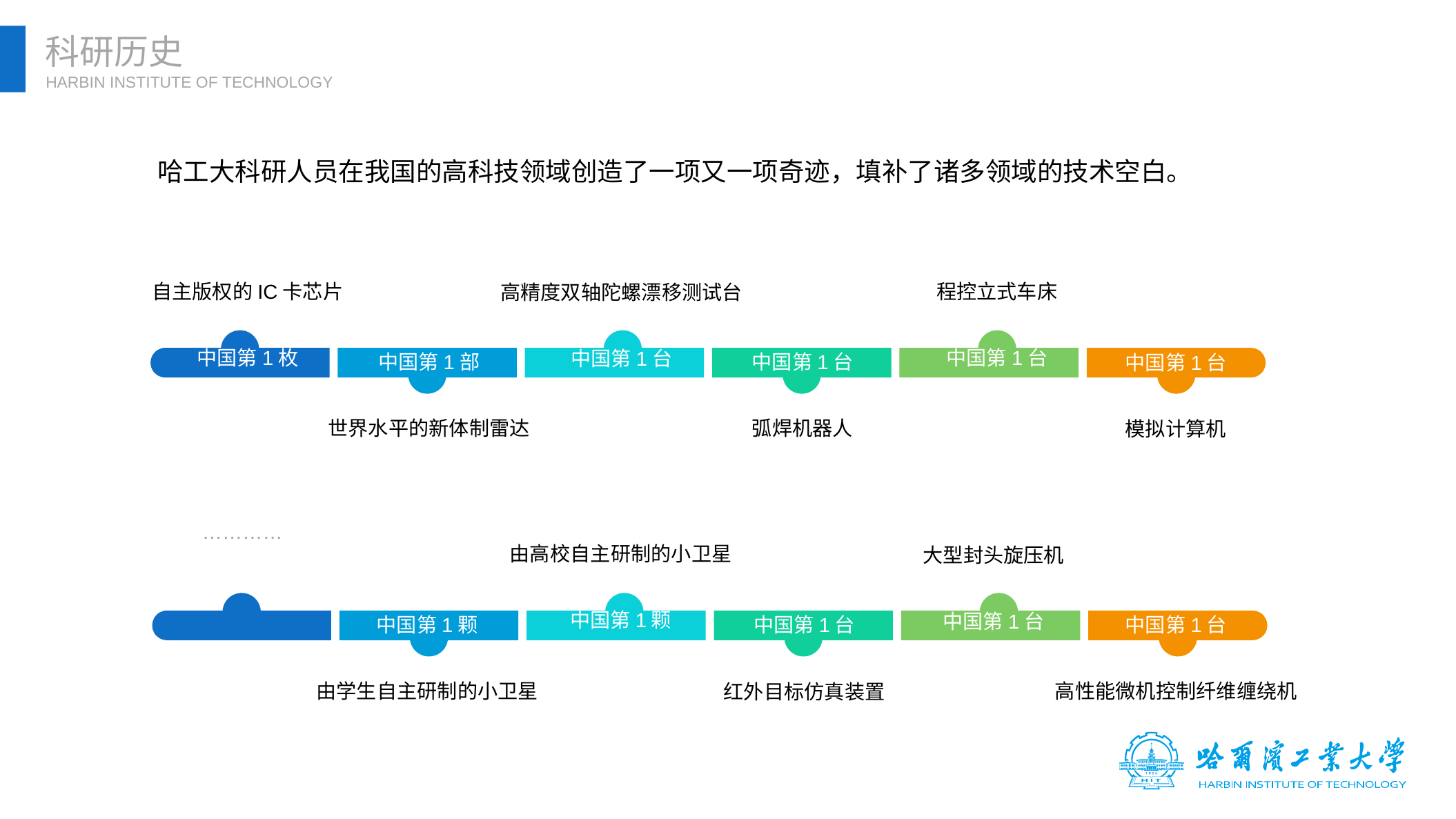

科研历史
HARBIN INSTITUTE OF TECHNOLOGY
       哈工大科研人员在我国的高科技领域创造了一项又一项奇迹，填补了诸多领域的技术空白。
自主版权的IC卡芯片

中国第1枚
程控立式车床

中国第1台
高精度双轴陀螺漂移测试台

中国第1台

中国第1部

世界水平的新体制雷达
中国第1台

弧焊机器人
中国第1台

模拟计算机

…………
由高校自主研制的小卫星

中国第1颗
大型封头旋压机

中国第1台

中国第1颗

由学生自主研制的小卫星
中国第1台

高性能微机控制纤维缠绕机
中国第1台

红外目标仿真装置